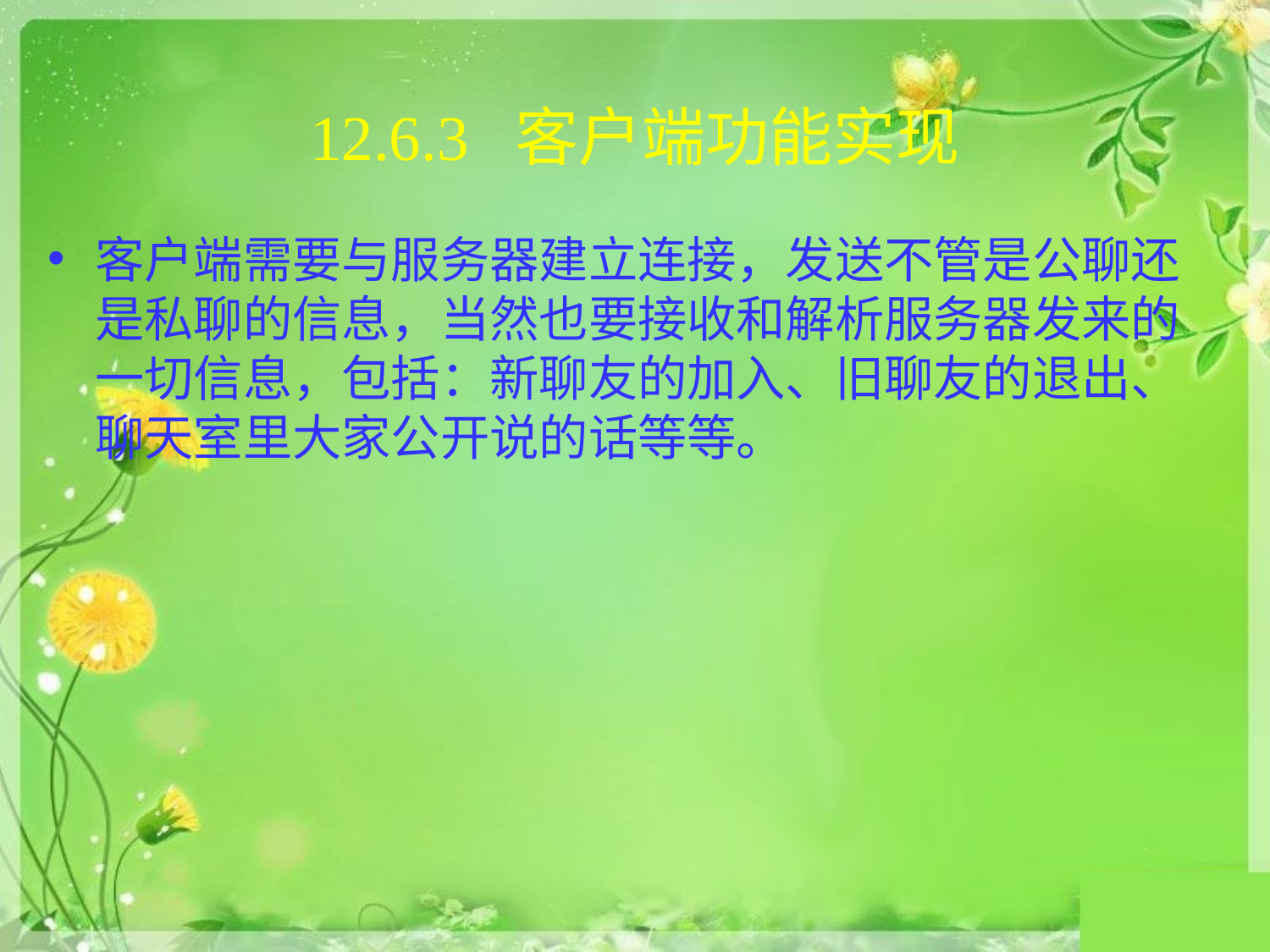

# 12.6.3  客户端功能实现
客户端需要与服务器建立连接，发送不管是公聊还是私聊的信息，当然也要接收和解析服务器发来的一切信息，包括：新聊友的加入、旧聊友的退出、聊天室里大家公开说的话等等。